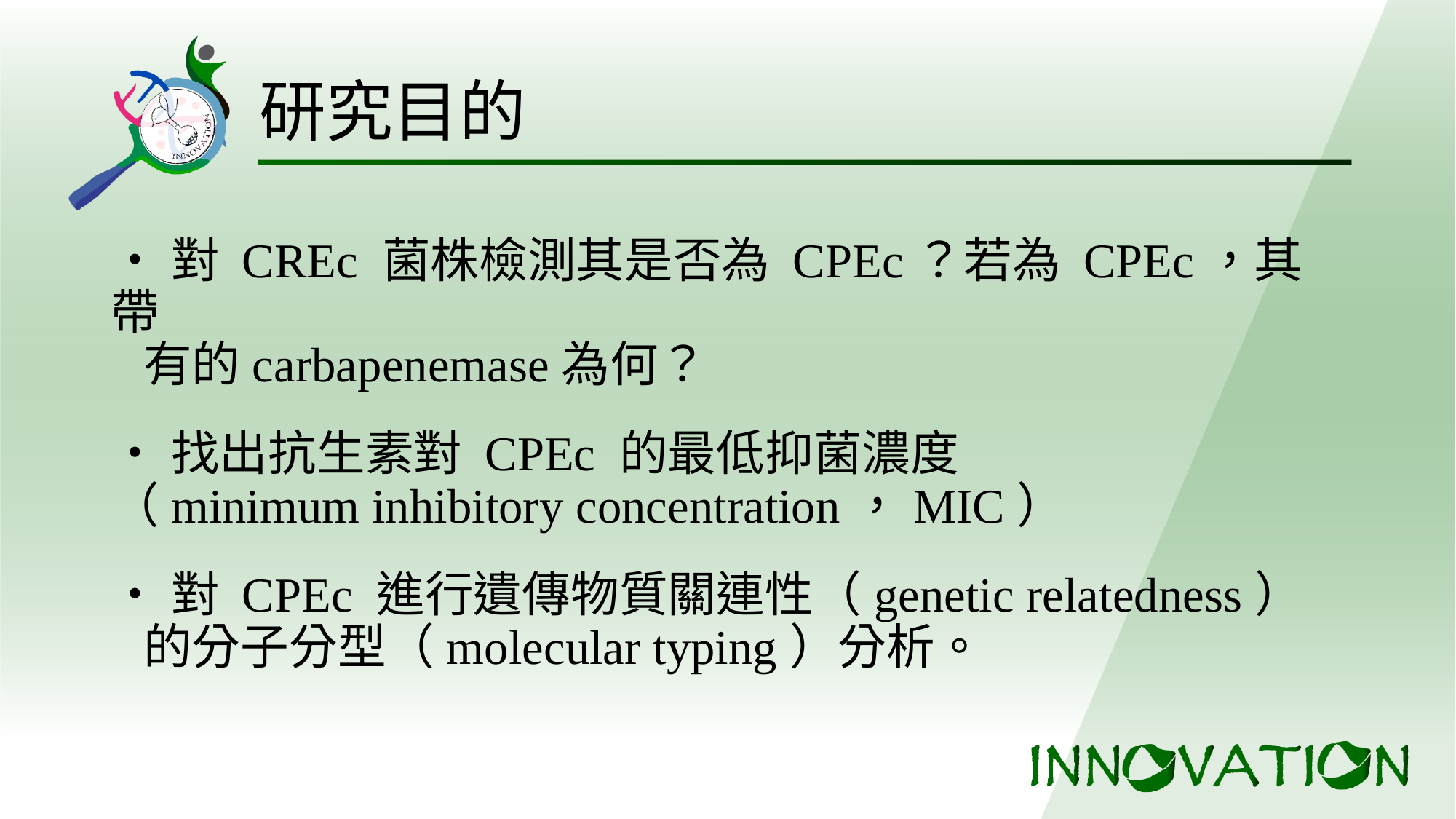

# 研究目的
•對 CREc 菌株檢測其是否為 CPEc？若為 CPEc，其帶
   有的carbapenemase為何？
•找出抗生素對 CPEc 的最低抑菌濃度
（minimum inhibitory concentration，MIC）
•對 CPEc 進行遺傳物質關連性（genetic relatedness）
   的分子分型（molecular typing）分析。